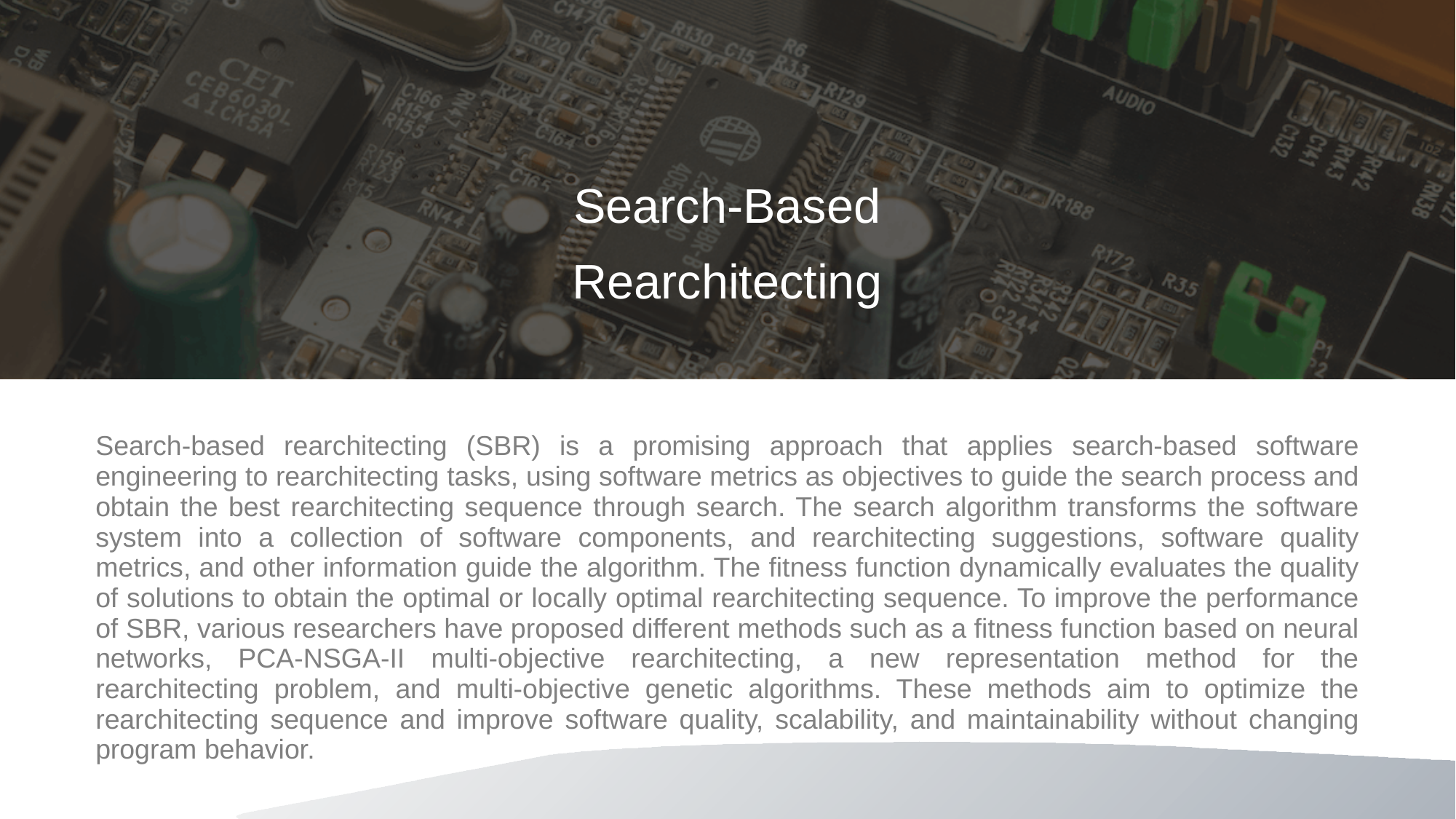

添加相关标题文字

Search-Based Rearchitecting
Search-based rearchitecting (SBR) is a promising approach that applies search-based software engineering to rearchitecting tasks, using software metrics as objectives to guide the search process and obtain the best rearchitecting sequence through search. The search algorithm transforms the software system into a collection of software components, and rearchitecting suggestions, software quality metrics, and other information guide the algorithm. The fitness function dynamically evaluates the quality of solutions to obtain the optimal or locally optimal rearchitecting sequence. To improve the performance of SBR, various researchers have proposed different methods such as a fitness function based on neural networks, PCA-NSGA-II multi-objective rearchitecting, a new representation method for the rearchitecting problem, and multi-objective genetic algorithms. These methods aim to optimize the rearchitecting sequence and improve software quality, scalability, and maintainability without changing program behavior.